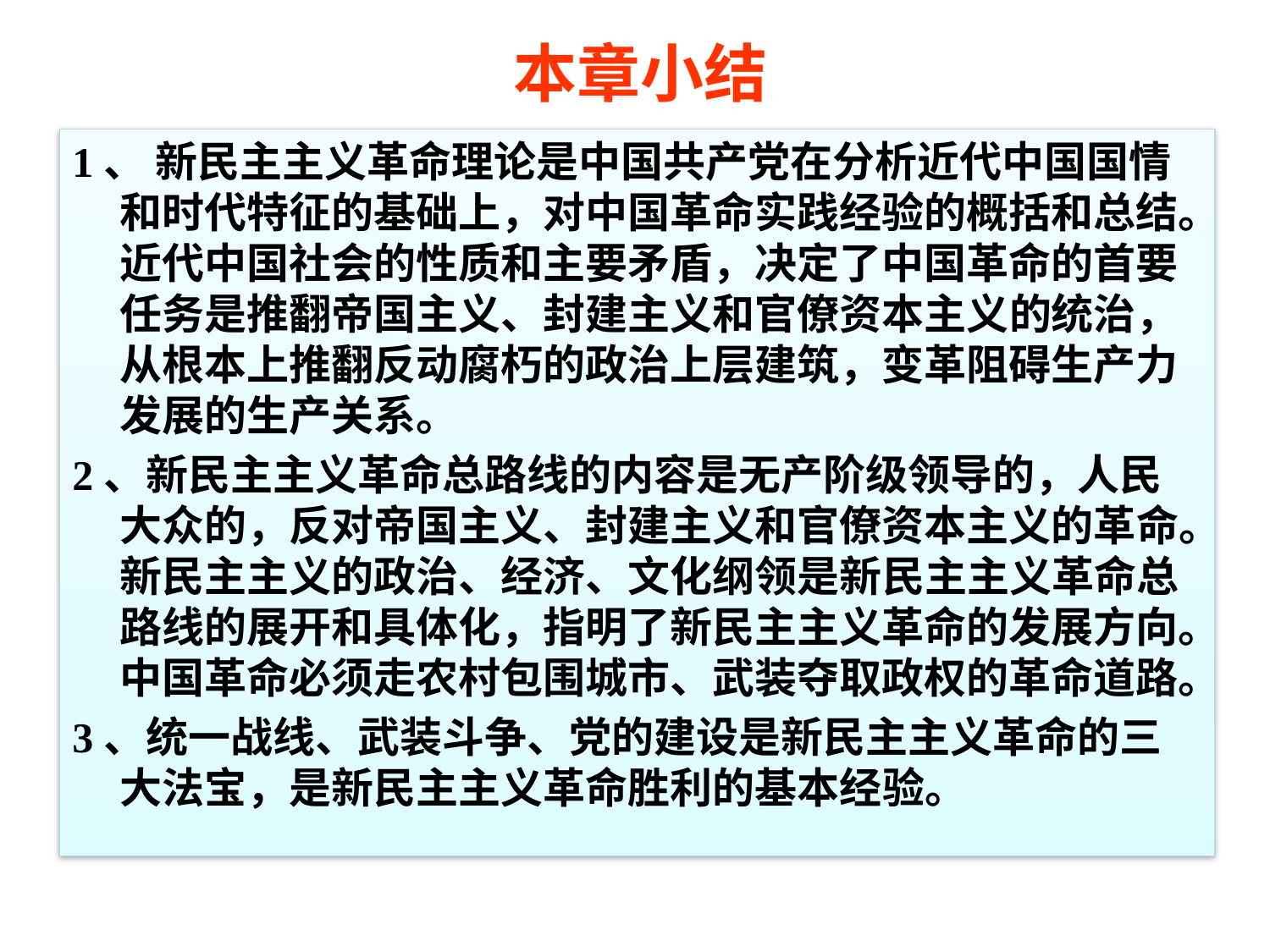

# 本章小结
1、 新民主主义革命理论是中国共产党在分析近代中国国情和时代特征的基础上，对中国革命实践经验的概括和总结。近代中国社会的性质和主要矛盾，决定了中国革命的首要任务是推翻帝国主义、封建主义和官僚资本主义的统治，从根本上推翻反动腐朽的政治上层建筑，变革阻碍生产力发展的生产关系。
2、新民主主义革命总路线的内容是无产阶级领导的，人民大众的，反对帝国主义、封建主义和官僚资本主义的革命。新民主主义的政治、经济、文化纲领是新民主主义革命总路线的展开和具体化，指明了新民主主义革命的发展方向。中国革命必须走农村包围城市、武装夺取政权的革命道路。
3、统一战线、武装斗争、党的建设是新民主主义革命的三大法宝，是新民主主义革命胜利的基本经验。